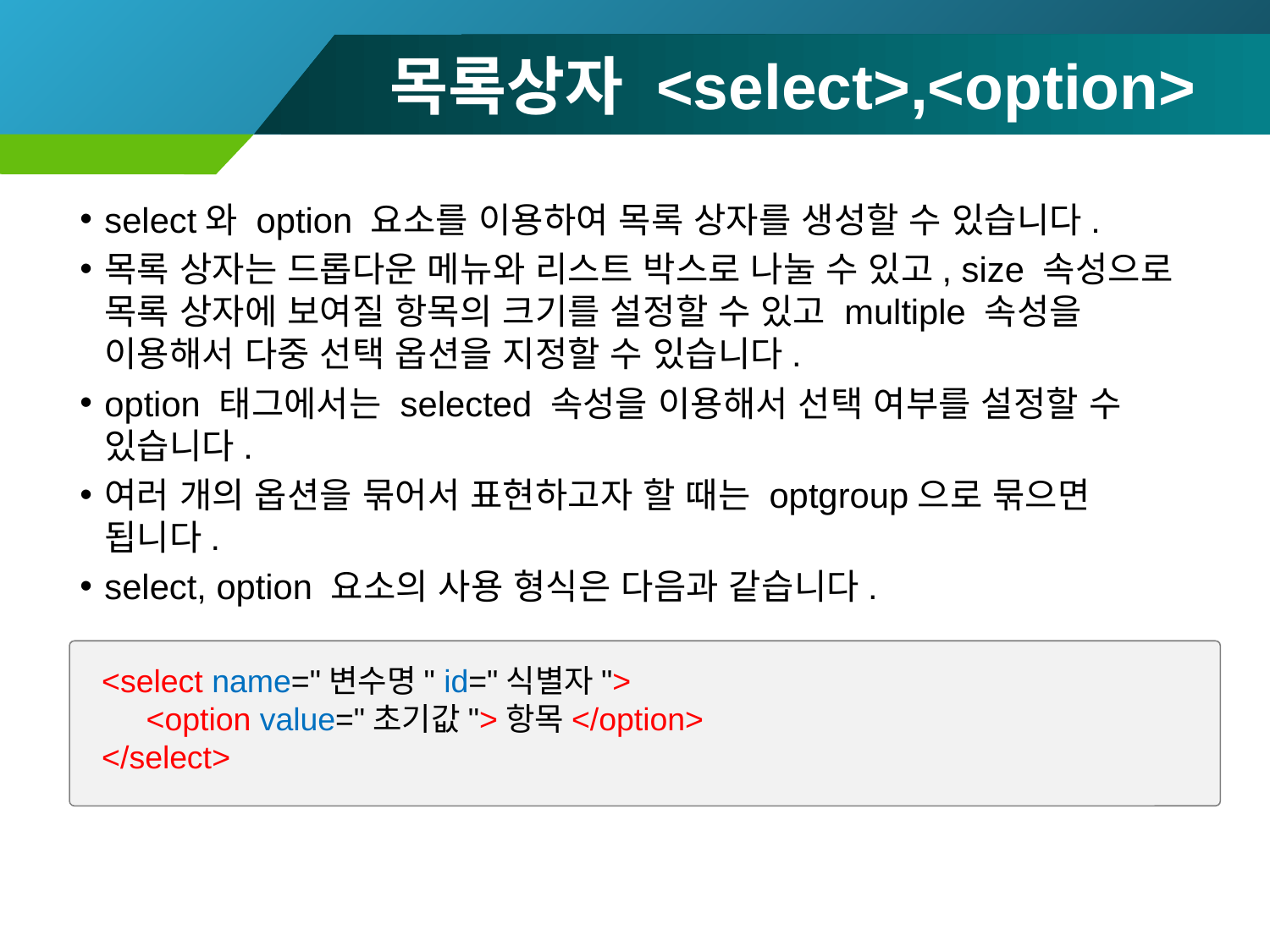

# 목록상자 <select>,<option>
select와 option 요소를 이용하여 목록 상자를 생성할 수 있습니다.
목록 상자는 드롭다운 메뉴와 리스트 박스로 나눌 수 있고, size 속성으로 목록 상자에 보여질 항목의 크기를 설정할 수 있고 multiple 속성을 이용해서 다중 선택 옵션을 지정할 수 있습니다.
option 태그에서는 selected 속성을 이용해서 선택 여부를 설정할 수 있습니다.
여러 개의 옵션을 묶어서 표현하고자 할 때는 optgroup으로 묶으면 됩니다.
select, option 요소의 사용 형식은 다음과 같습니다.

<select name="변수명" id="식별자">
     <option value="초기값">항목</option>
</select>